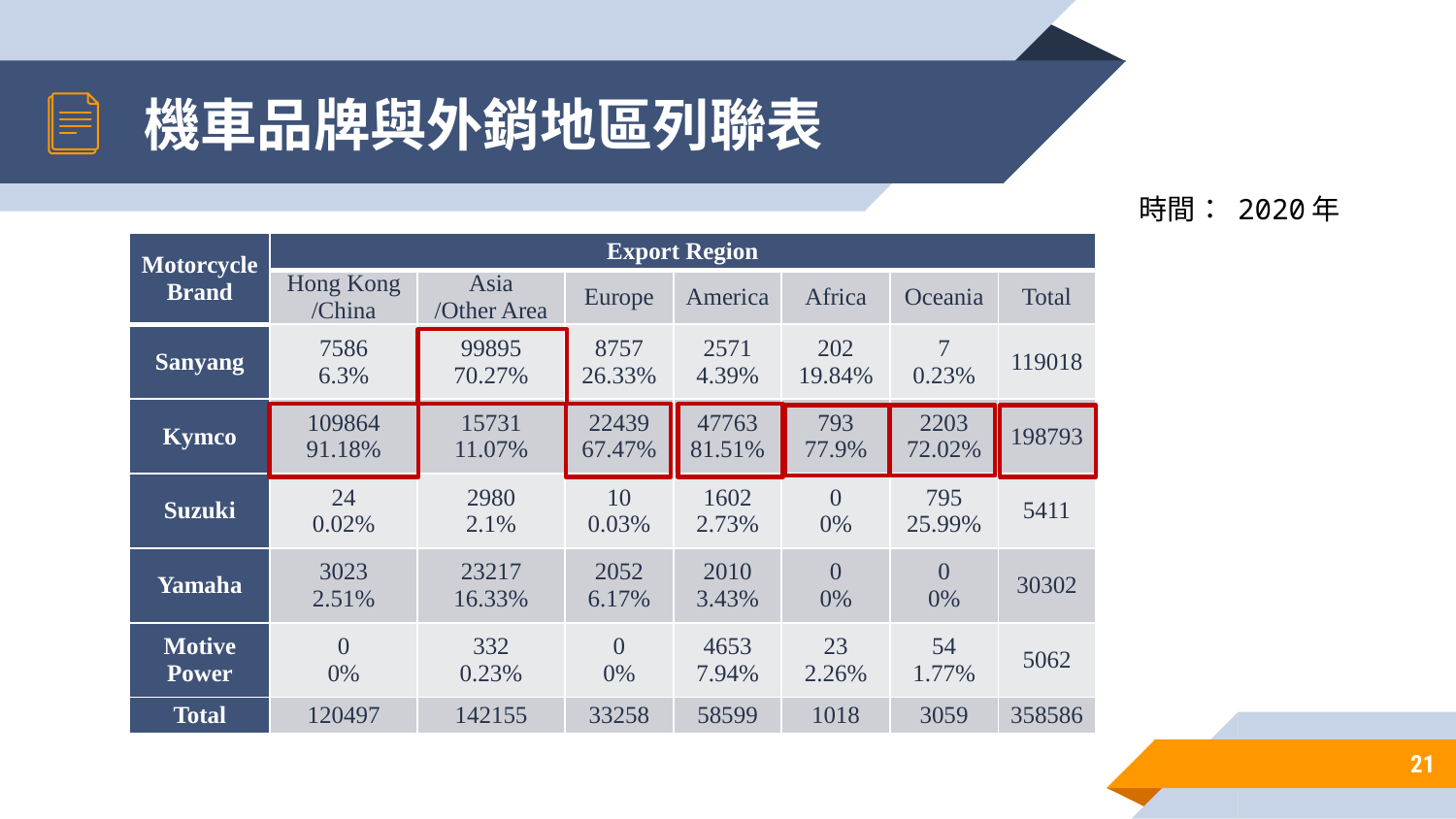

# 機車品牌與外銷地區列聯表

時間： 2020年
| Motorcycle Brand | Export Region |  |  |  |  |  |  |
| --- | --- | --- | --- | --- | --- | --- | --- |
|  | Hong Kong /China | Asia /Other Area | Europe | America | Africa | Oceania | Total |
| Sanyang | 7586 6.3% | 99895 70.27% | 8757 26.33% | 2571 4.39% | 202 19.84% | 7 0.23% | 119018 |
| Kymco | 109864 91.18% | 15731 11.07% | 22439 67.47% | 47763 81.51% | 793 77.9% | 2203 72.02% | 198793 |
| Suzuki | 24 0.02% | 2980 2.1% | 10 0.03% | 1602 2.73% | 0 0% | 795 25.99% | 5411 |
| Yamaha | 3023 2.51% | 23217 16.33% | 2052 6.17% | 2010 3.43% | 0 0% | 0 0% | 30302 |
| Motive Power | 0 0% | 332 0.23% | 0 0% | 4653 7.94% | 23 2.26% | 54 1.77% | 5062 |
| Total | 120497 | 142155 | 33258 | 58599 | 1018 | 3059 | 358586 |

21